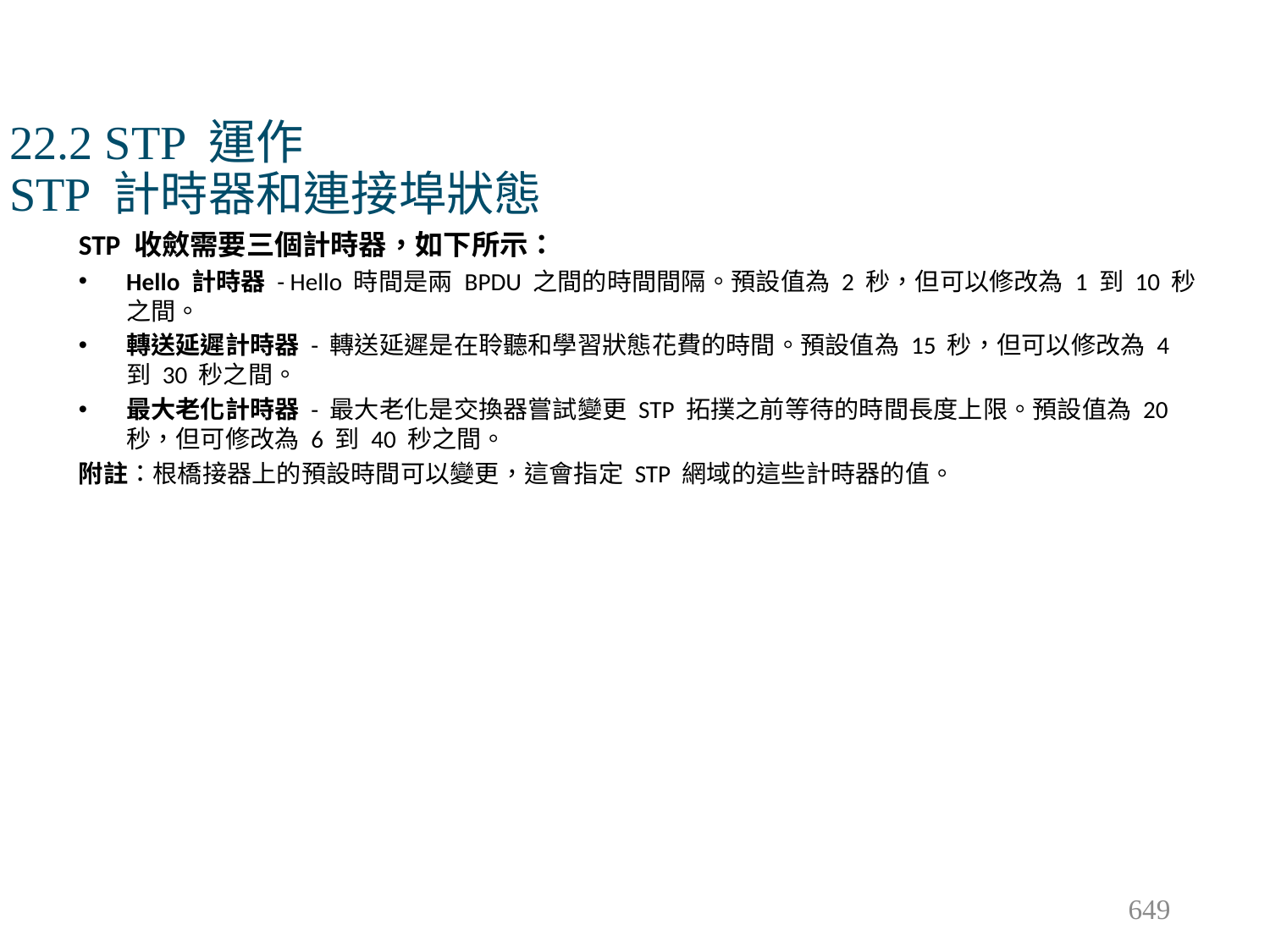

# 22.2 STP 運作 STP 計時器和連接埠狀態
STP 收斂需要三個計時器，如下所示：
Hello 計時器 - Hello 時間是兩 BPDU 之間的時間間隔。預設值為 2 秒，但可以修改為 1 到 10 秒之間。
轉送延遲計時器 - 轉送延遲是在聆聽和學習狀態花費的時間。預設值為 15 秒，但可以修改為 4 到 30 秒之間。
最大老化計時器 - 最大老化是交換器嘗試變更 STP 拓撲之前等待的時間長度上限。預設值為 20 秒，但可修改為 6 到 40 秒之間。
附註：根橋接器上的預設時間可以變更，這會指定 STP 網域的這些計時器的值。

649